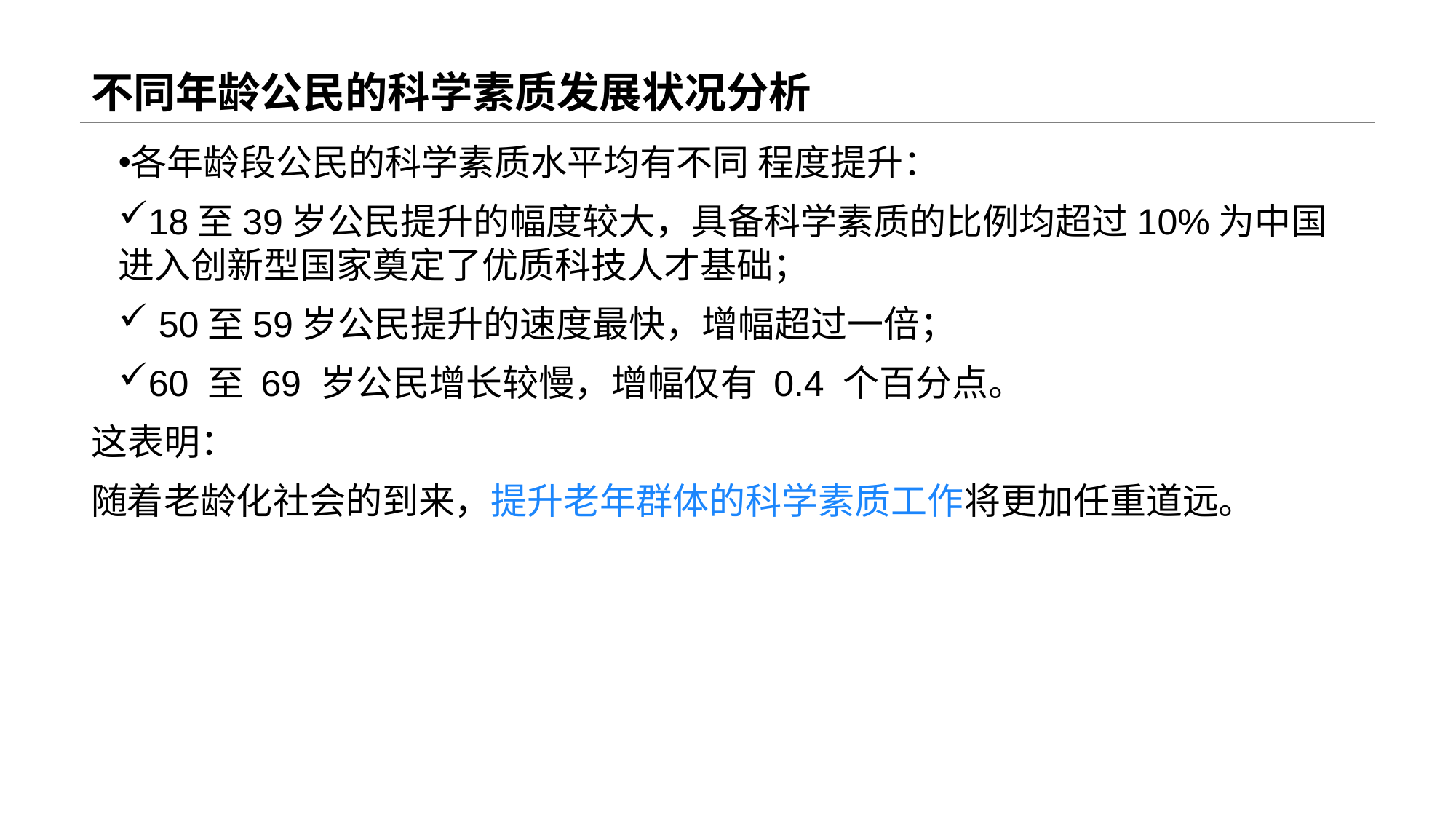

# 不同年龄公民的科学素质发展状况分析
各年龄段公民的科学素质水平均有不同 程度提升：
18至39岁公民提升的幅度较大，具备科学素质的比例均超过10%为中国进入创新型国家奠定了优质科技人才基础；
 50至59岁公民提升的速度最快，增幅超过一倍；
60 至 69 岁公民增长较慢，增幅仅有 0.4 个百分点。
这表明：
随着老龄化社会的到来，提升老年群体的科学素质工作将更加任重道远。